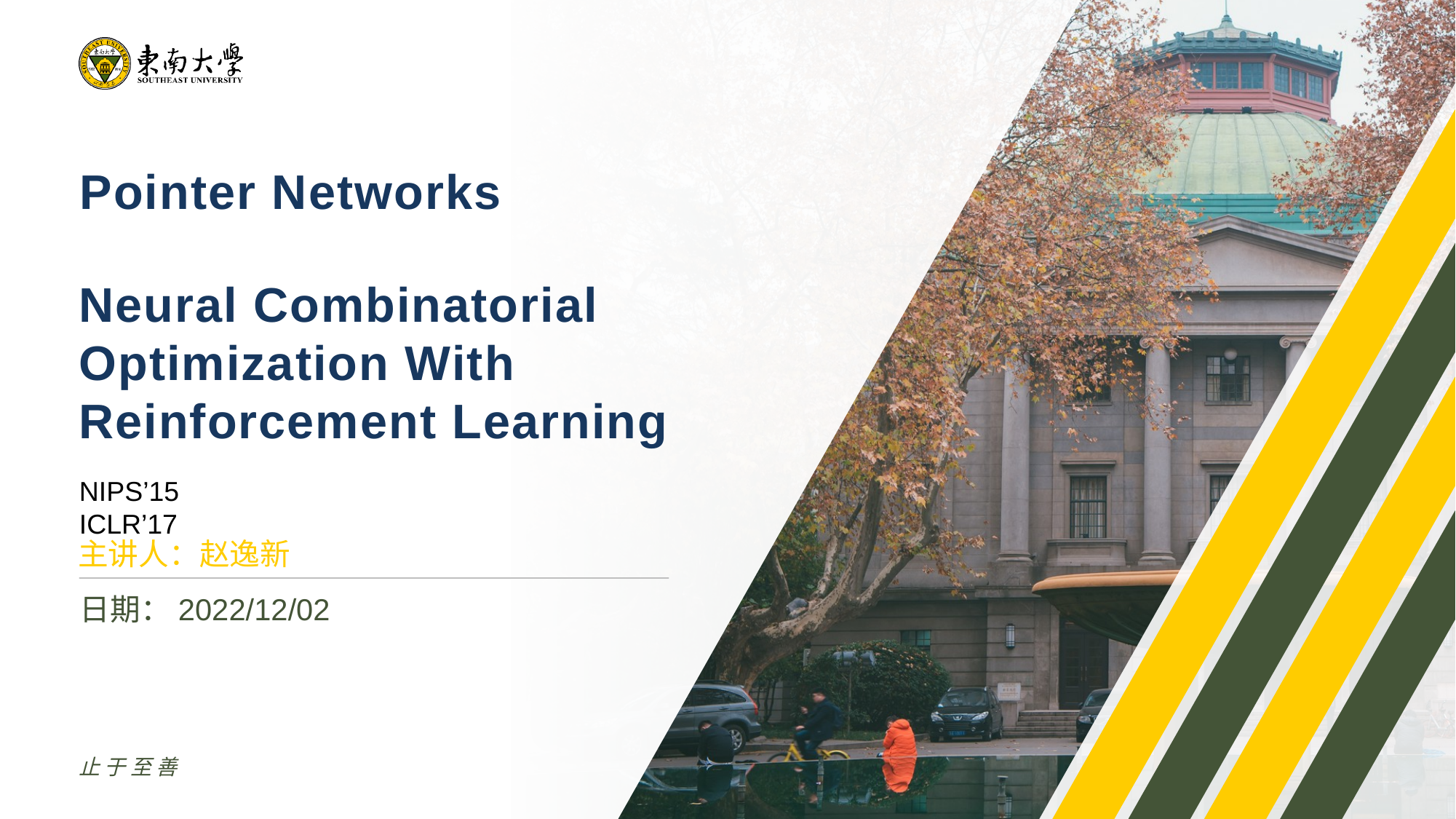

Pointer Networks
Neural Combinatorial Optimization With Reinforcement Learning
NIPS’15
ICLR’17
主讲人：赵逸新
日期：2022/12/02
止于至善